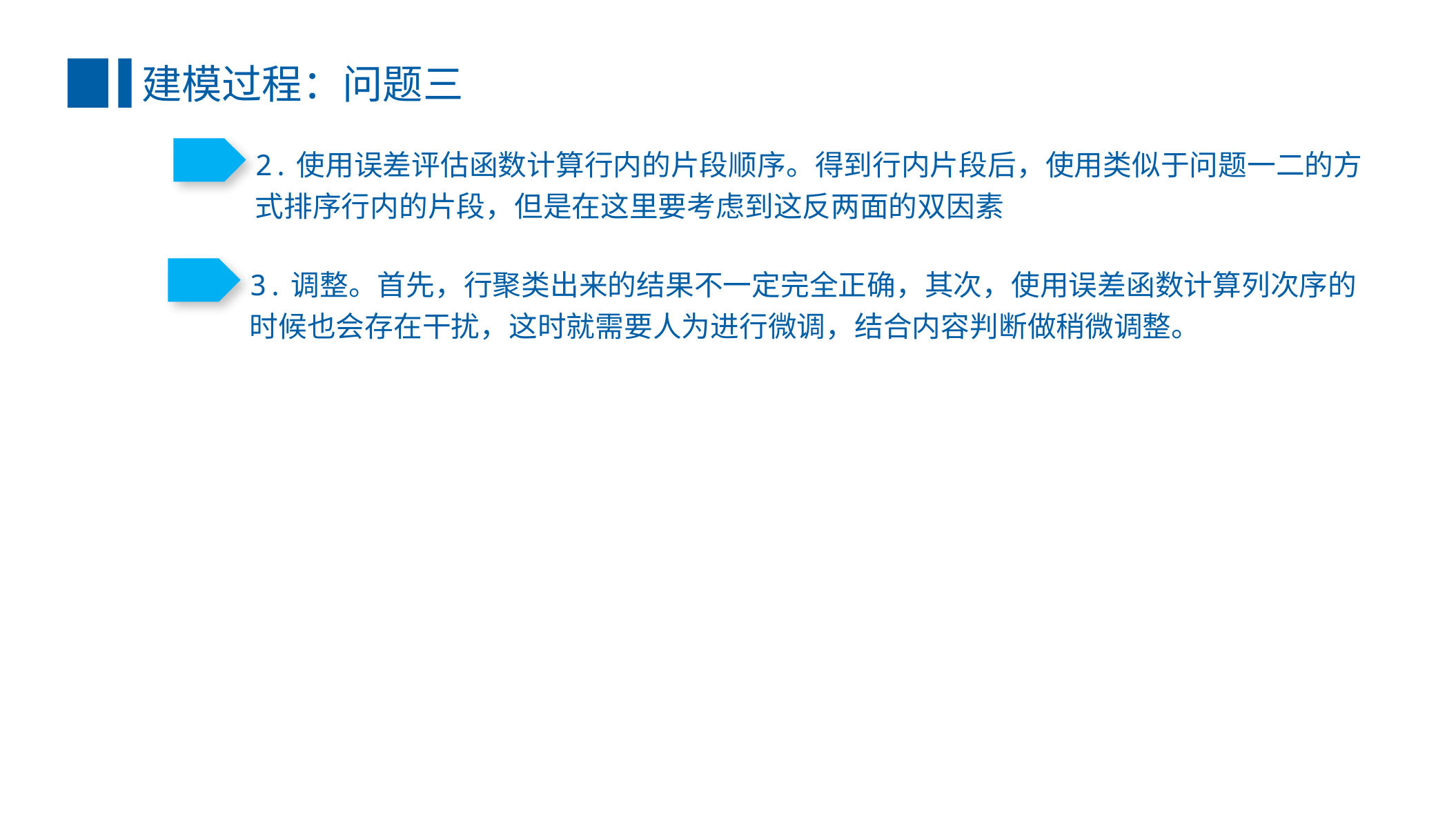

建模过程：问题三

2.使用误差评估函数计算行内的片段顺序。得到行内片段后，使用类似于问题一二的方式排序行内的片段，但是在这里要考虑到这反两面的双因素

3.调整。首先，行聚类出来的结果不一定完全正确，其次，使用误差函数计算列次序的时候也会存在干扰，这时就需要人为进行微调，结合内容判断做稍微调整。